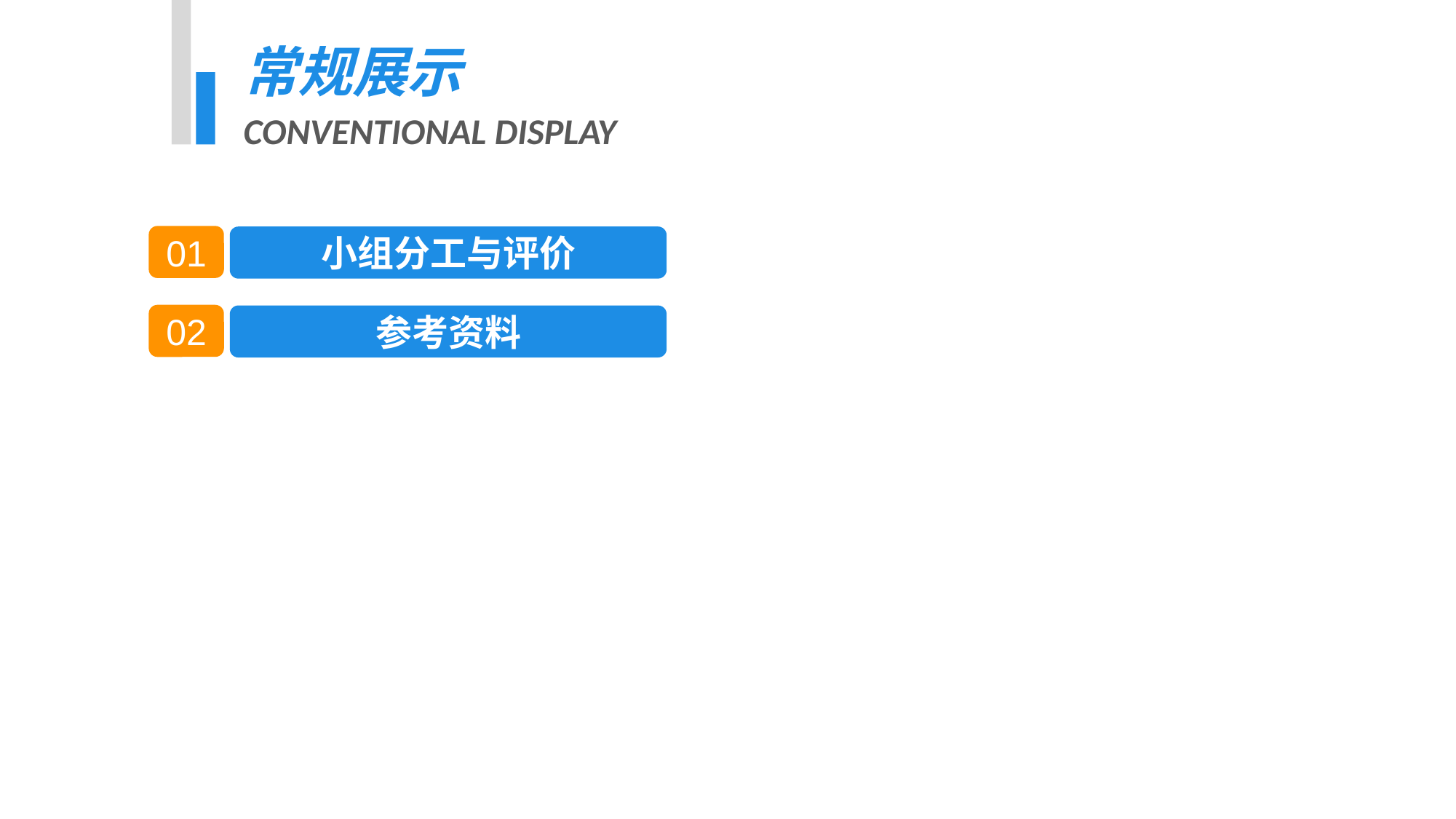

常规展示
CONVENTIONAL DISPLAY

01
小组分工与评价

02
参考资料